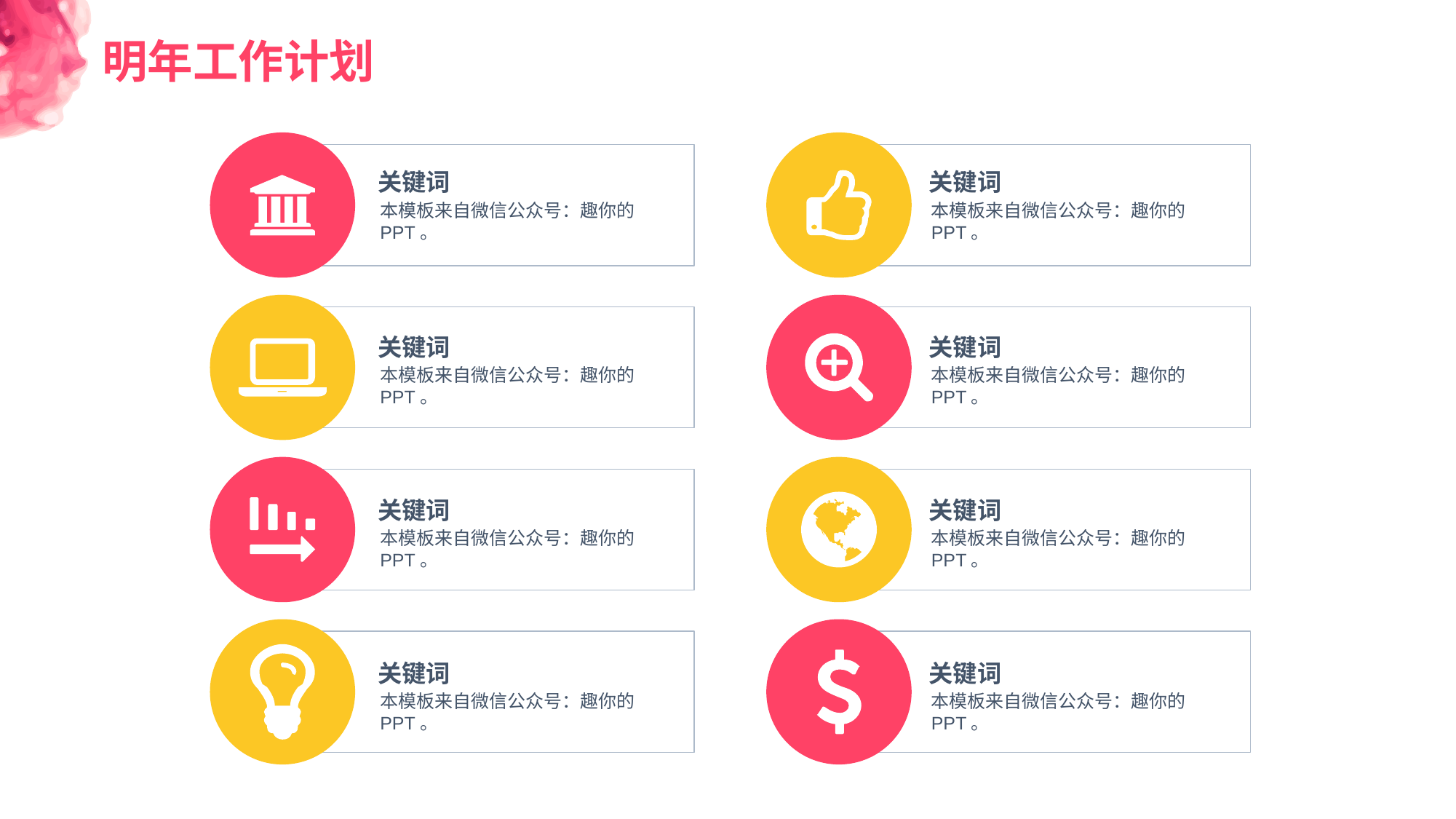

明年工作计划

关键词
关键词

本模板来自微信公众号：趣你的PPT。
本模板来自微信公众号：趣你的PPT。

关键词
关键词

本模板来自微信公众号：趣你的PPT。
本模板来自微信公众号：趣你的PPT。

关键词
关键词

本模板来自微信公众号：趣你的PPT。
本模板来自微信公众号：趣你的PPT。

关键词
关键词
本模板来自微信公众号：趣你的PPT。
本模板来自微信公众号：趣你的PPT。